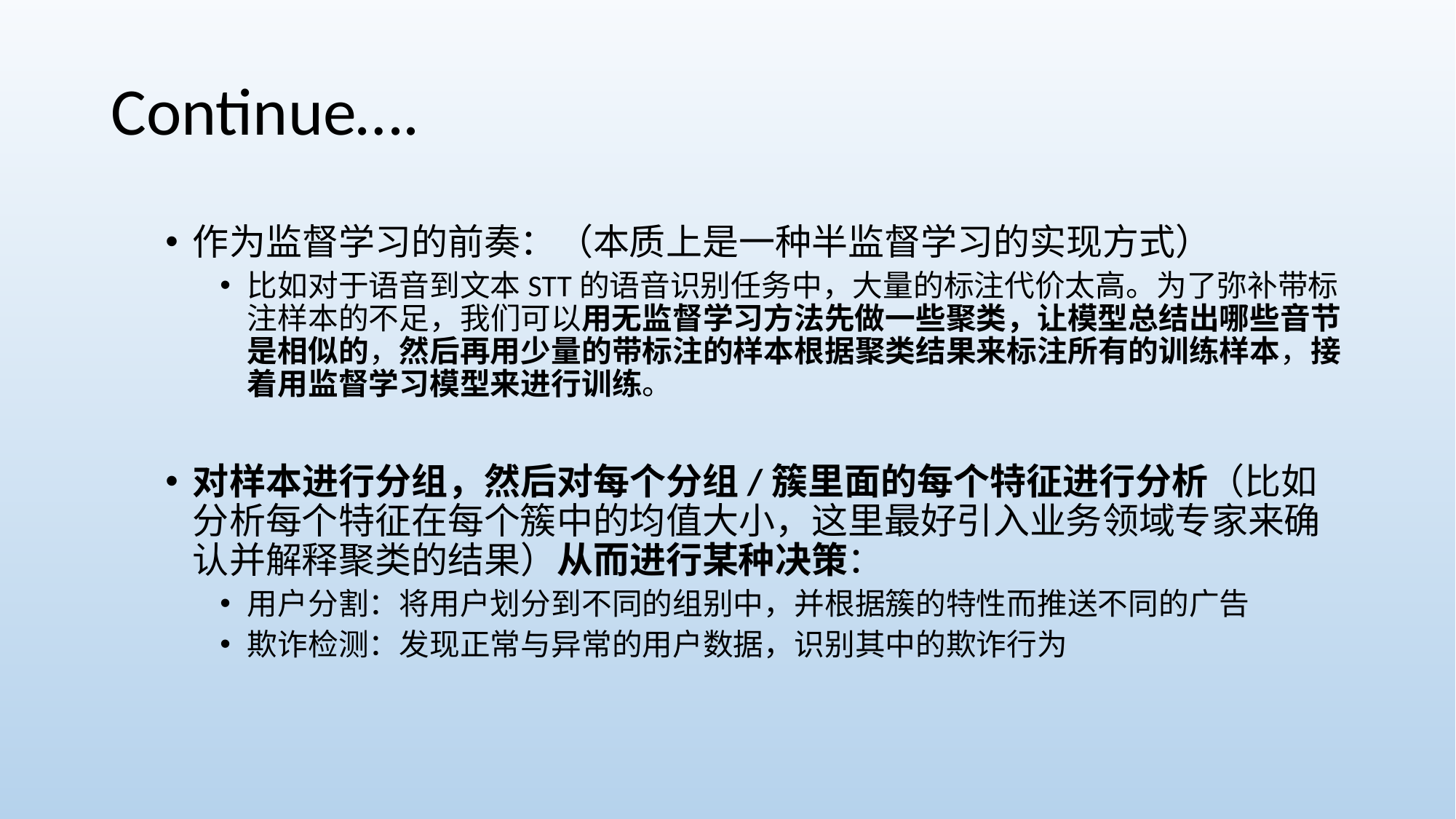

# Continue….
作为监督学习的前奏：（本质上是一种半监督学习的实现方式）
比如对于语音到文本STT的语音识别任务中，大量的标注代价太高。为了弥补带标注样本的不足，我们可以用无监督学习方法先做一些聚类，让模型总结出哪些音节是相似的，然后再用少量的带标注的样本根据聚类结果来标注所有的训练样本，接着用监督学习模型来进行训练。

对样本进行分组，然后对每个分组/簇里面的每个特征进行分析（比如分析每个特征在每个簇中的均值大小，这里最好引入业务领域专家来确认并解释聚类的结果）从而进行某种决策：
用户分割：将用户划分到不同的组别中，并根据簇的特性而推送不同的广告
欺诈检测：发现正常与异常的用户数据，识别其中的欺诈行为